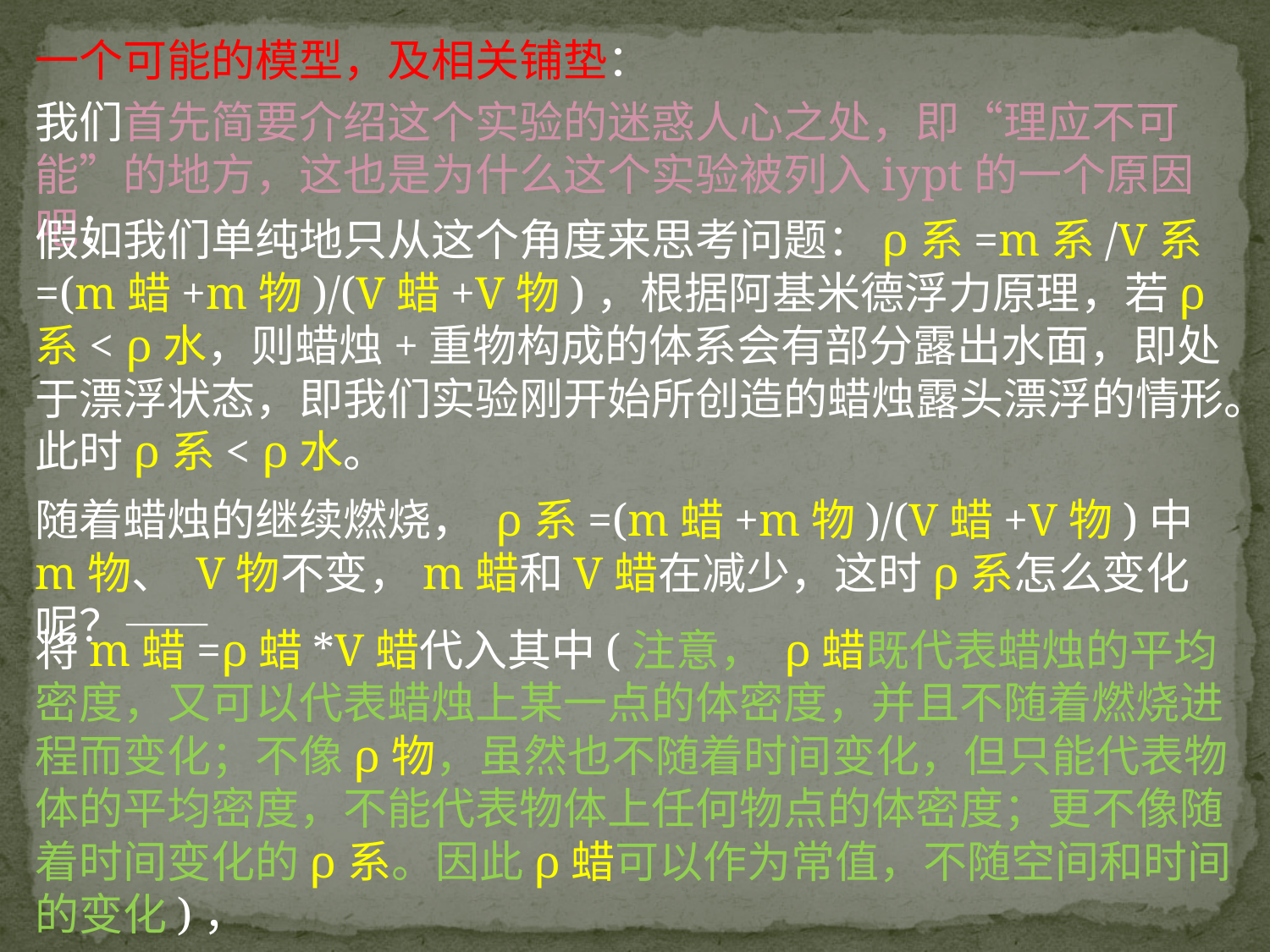

一个可能的模型，及相关铺垫：
我们首先简要介绍这个实验的迷惑人心之处，即“理应不可能”的地方，这也是为什么这个实验被列入iypt的一个原因吧：
假如我们单纯地只从这个角度来思考问题：ρ系=m系/V系=(m蜡+m物)/(V蜡+V物)，根据阿基米德浮力原理，若ρ系< ρ水，则蜡烛+重物构成的体系会有部分露出水面，即处于漂浮状态，即我们实验刚开始所创造的蜡烛露头漂浮的情形。此时ρ系< ρ水。
随着蜡烛的继续燃烧， ρ系=(m蜡+m物)/(V蜡+V物)中m物、 V物不变，m蜡和V蜡在减少，这时ρ系怎么变化呢？——
将m蜡=ρ蜡*V蜡代入其中(注意， ρ蜡既代表蜡烛的平均密度，又可以代表蜡烛上某一点的体密度，并且不随着燃烧进程而变化；不像ρ物，虽然也不随着时间变化，但只能代表物体的平均密度，不能代表物体上任何物点的体密度；更不像随着时间变化的ρ系。因此ρ蜡可以作为常值，不随空间和时间的变化)，